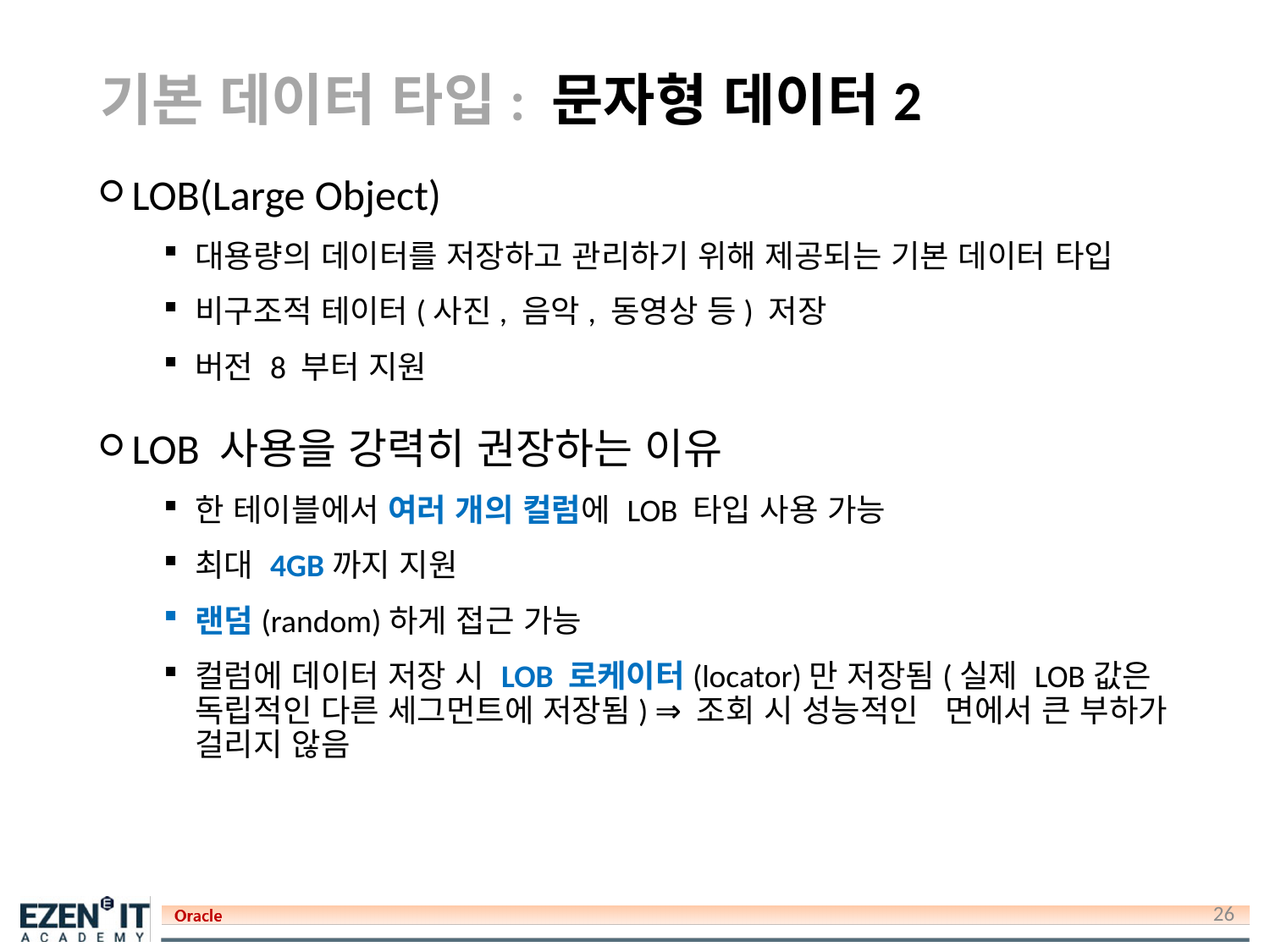

# 기본 데이터 타입: 문자형 데이터2
LOB(Large Object)
대용량의 데이터를 저장하고 관리하기 위해 제공되는 기본 데이터 타입
비구조적 테이터(사진, 음악, 동영상 등) 저장
버전 8 부터 지원
LOB 사용을 강력히 권장하는 이유
한 테이블에서 여러 개의 컬럼에 LOB 타입 사용 가능
최대 4GB까지 지원
랜덤(random)하게 접근 가능
컬럼에 데이터 저장 시 LOB 로케이터(locator)만 저장됨(실제 LOB값은 독립적인 다른 세그먼트에 저장됨) ⇒ 조회 시 성능적인   면에서 큰 부하가 걸리지 않음

26